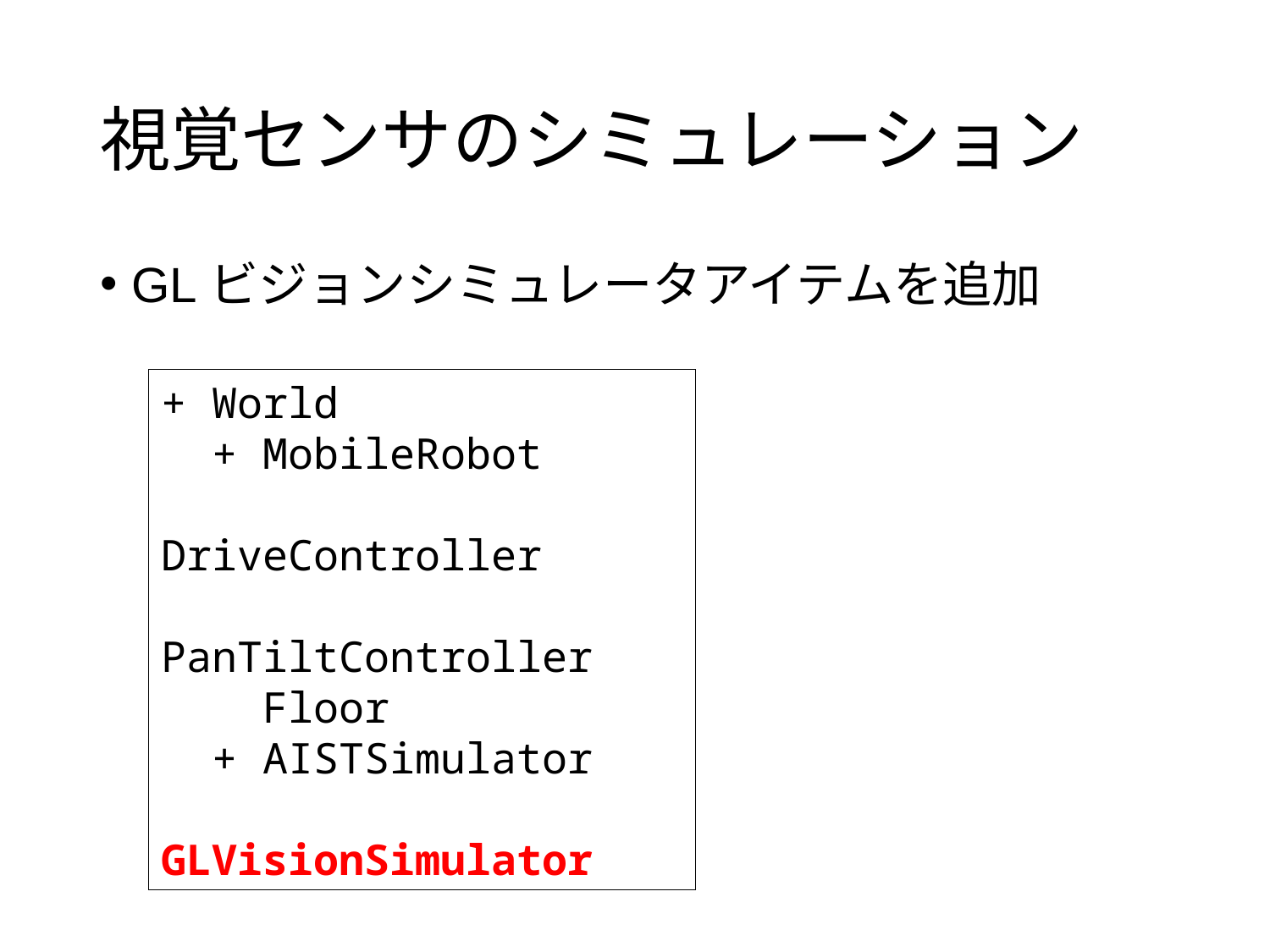

# 視覚センサのシミュレーション
GLビジョンシミュレータアイテムを追加

+ World
  + MobileRobot
      DriveController
      PanTiltController
    Floor
  + AISTSimulator
      GLVisionSimulator